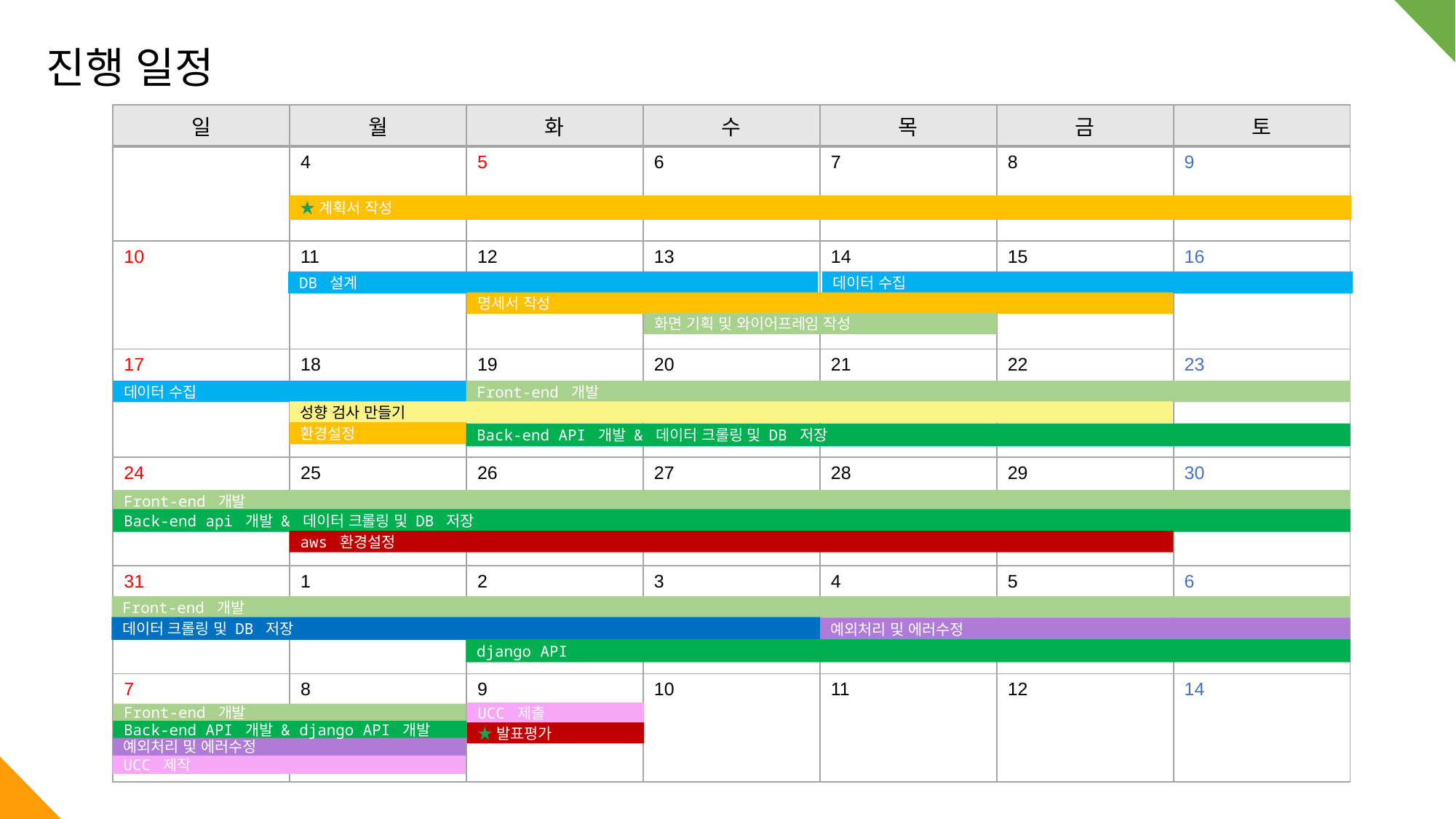

진행 일정
| 일 | 월 | 화 | 수 | 목 | 금 | 토 |
| --- | --- | --- | --- | --- | --- | --- |
|  | 4 | 5 | 6 | 7 | 8 | 9 |
| 10 | 11 | 12 | 13 | 14 | 15 | 16 |
| 17 | 18 | 19 | 20 | 21 | 22 | 23 |
| 24 | 25 | 26 | 27 | 28 | 29 | 30 |
| 31 | 1 | 2 | 3 | 4 | 5 | 6 |
| 7 | 8 | 9 | 10 | 11 | 12 | 14 |
★계획서 작성
DB 설계
데이터 수집
명세서 작성
화면 기획 및 와이어프레임 작성
데이터 수집
Front-end 개발
성향 검사 만들기
환경설정
Back-end API 개발 & 데이터 크롤링 및 DB 저장
Front-end 개발
Back-end api 개발 & 데이터 크롤링 및 DB 저장
aws 환경설정
Front-end 개발
데이터 크롤링 및 DB 저장
예외처리 및 에러수정
django API
UCC 제출
Front-end 개발
Back-end API 개발 & django API 개발
★발표평가
예외처리 및 에러수정
UCC 제작